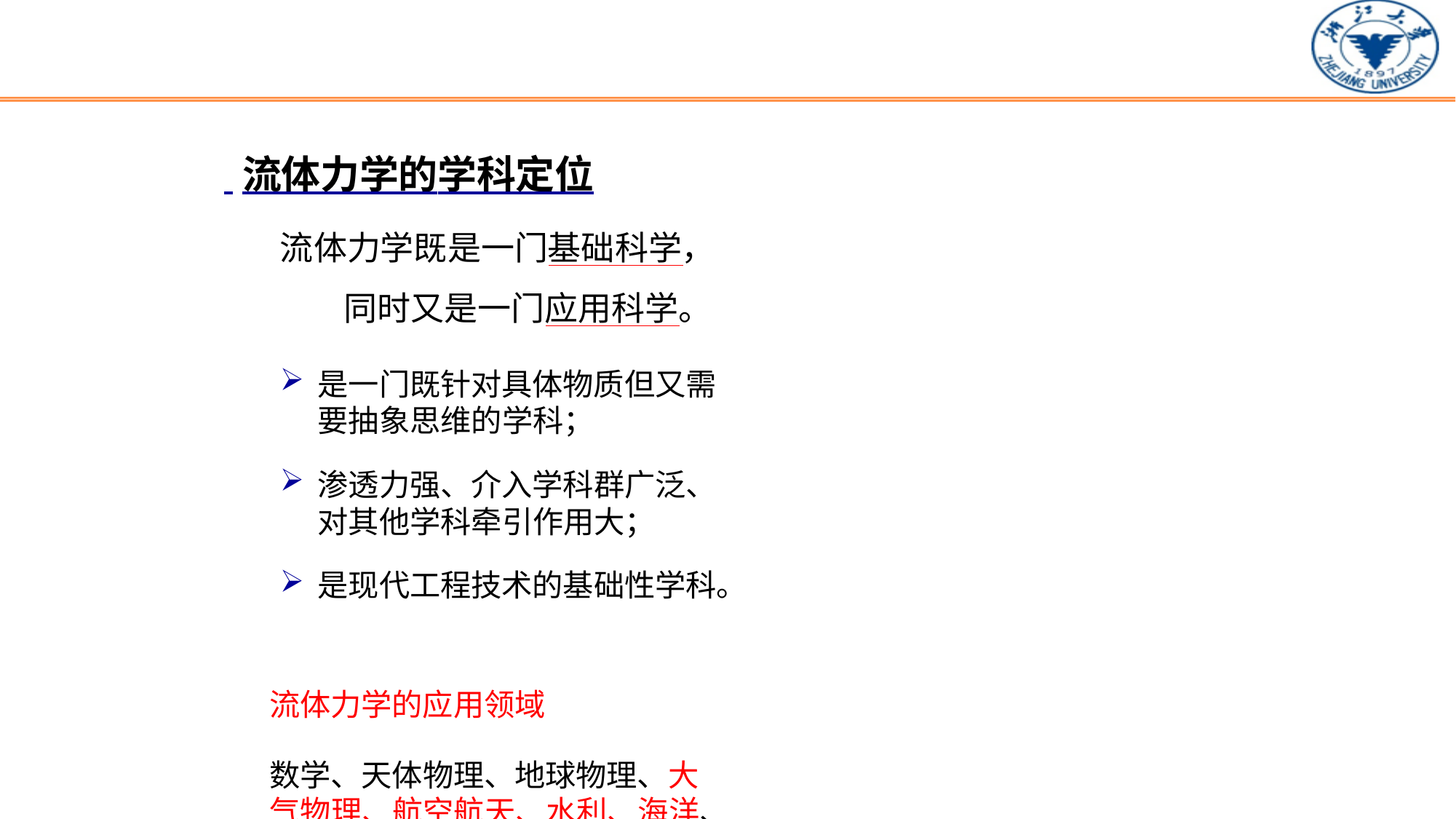

流体力学的学科定位
流体力学既是一门基础科学， 同时又是一门应用科学。
是一门既针对具体物质但又需要抽象思维的学科；
渗透力强、介入学科群广泛、对其他学科牵引作用大；
是现代工程技术的基础性学科。

流体力学的应用领域
数学、天体物理、地球物理、大气物理、航空航天、水利、海洋、
机械、船舶、环境、能源、灾害、化工、材料、生命、仿生等。

14